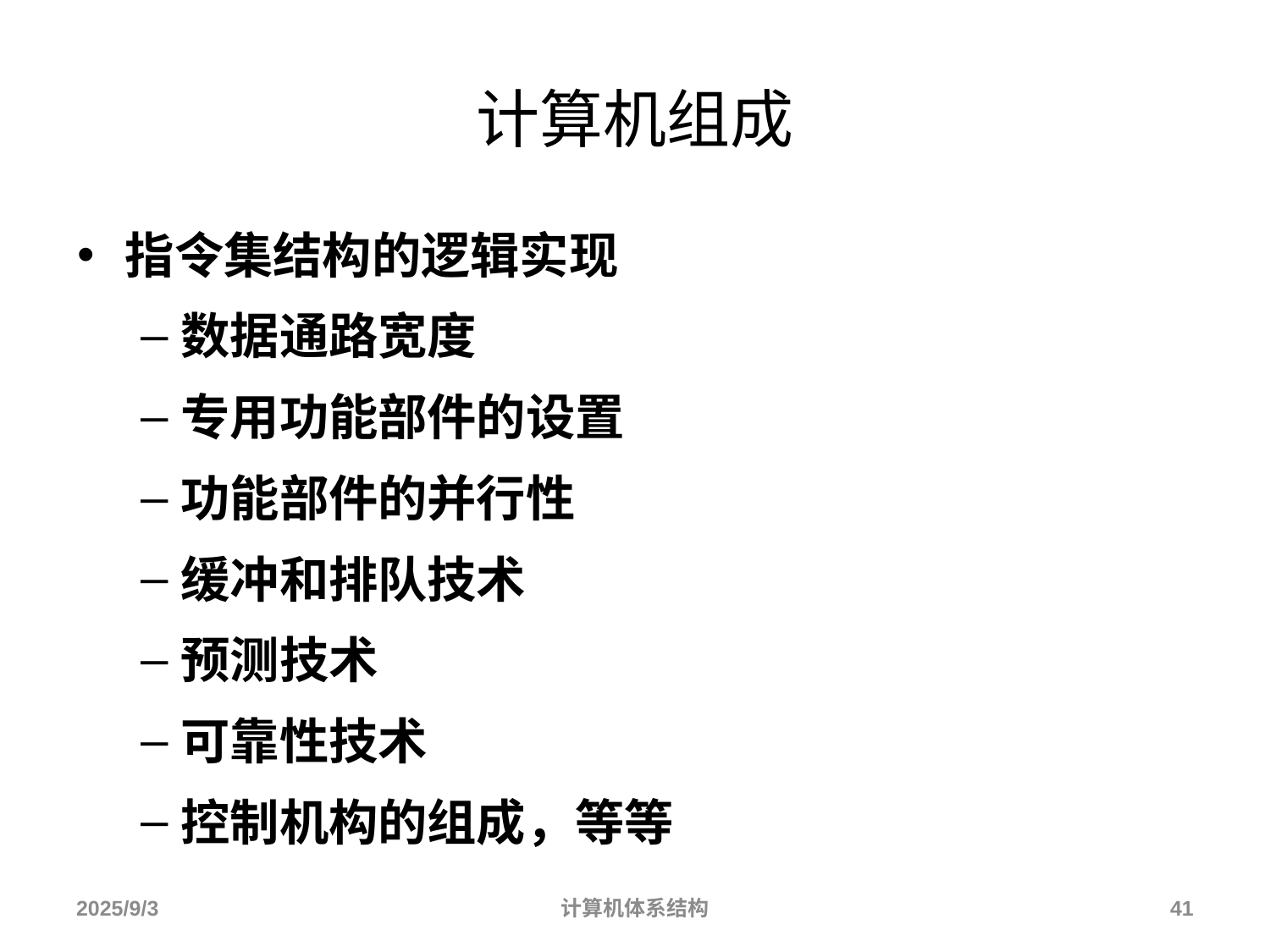

计算机组成
指令集结构的逻辑实现
数据通路宽度
专用功能部件的设置
功能部件的并行性
缓冲和排队技术
预测技术
可靠性技术
控制机构的组成，等等
2025/9/3
计算机体系结构
41